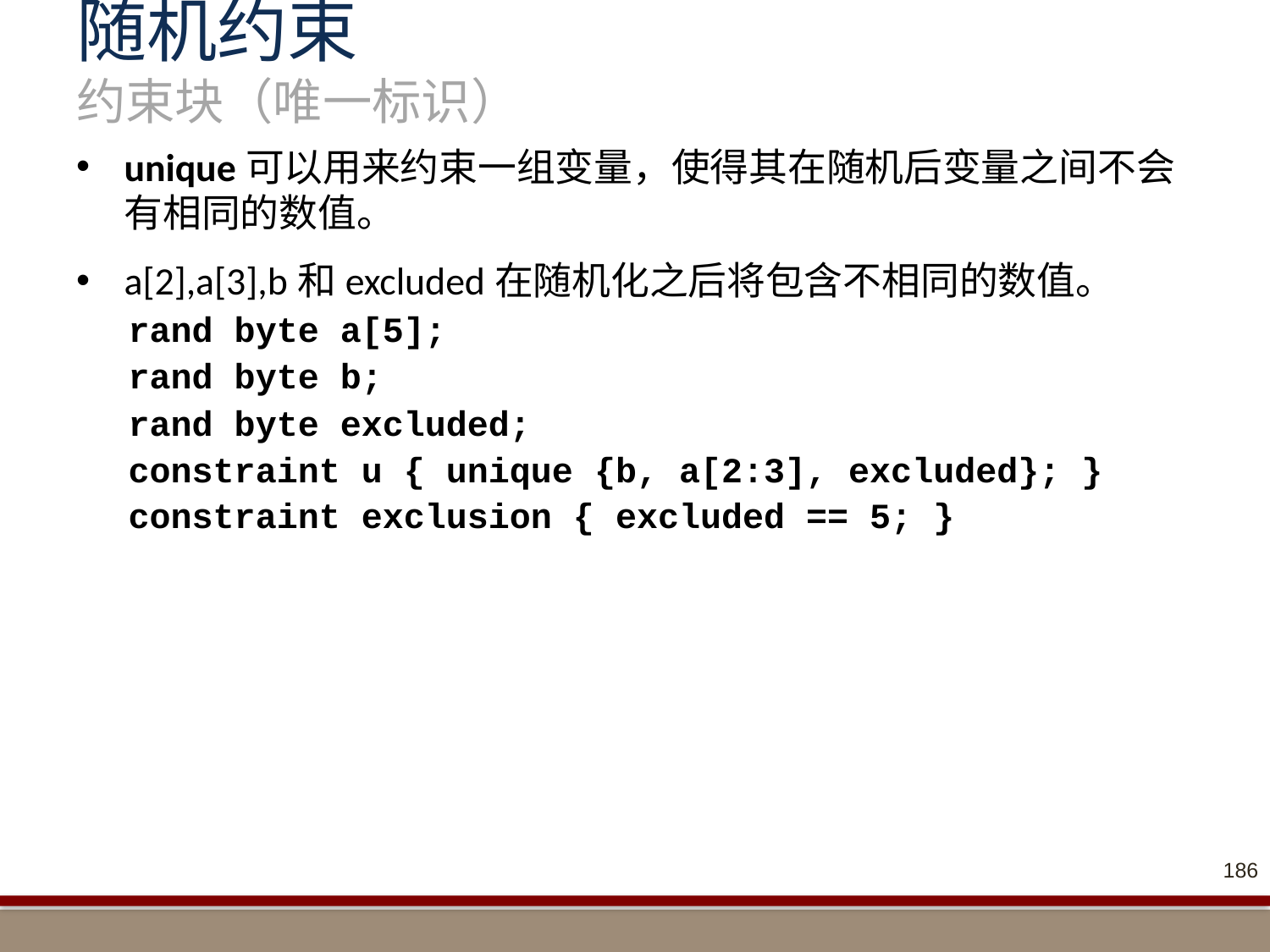

# 随机约束 约束块（唯一标识）
unique可以用来约束一组变量，使得其在随机后变量之间不会有相同的数值。
a[2],a[3],b和excluded在随机化之后将包含不相同的数值。
rand byte a[5];
rand byte b;
rand byte excluded;
constraint u { unique {b, a[2:3], excluded}; }
constraint exclusion { excluded == 5; }
186